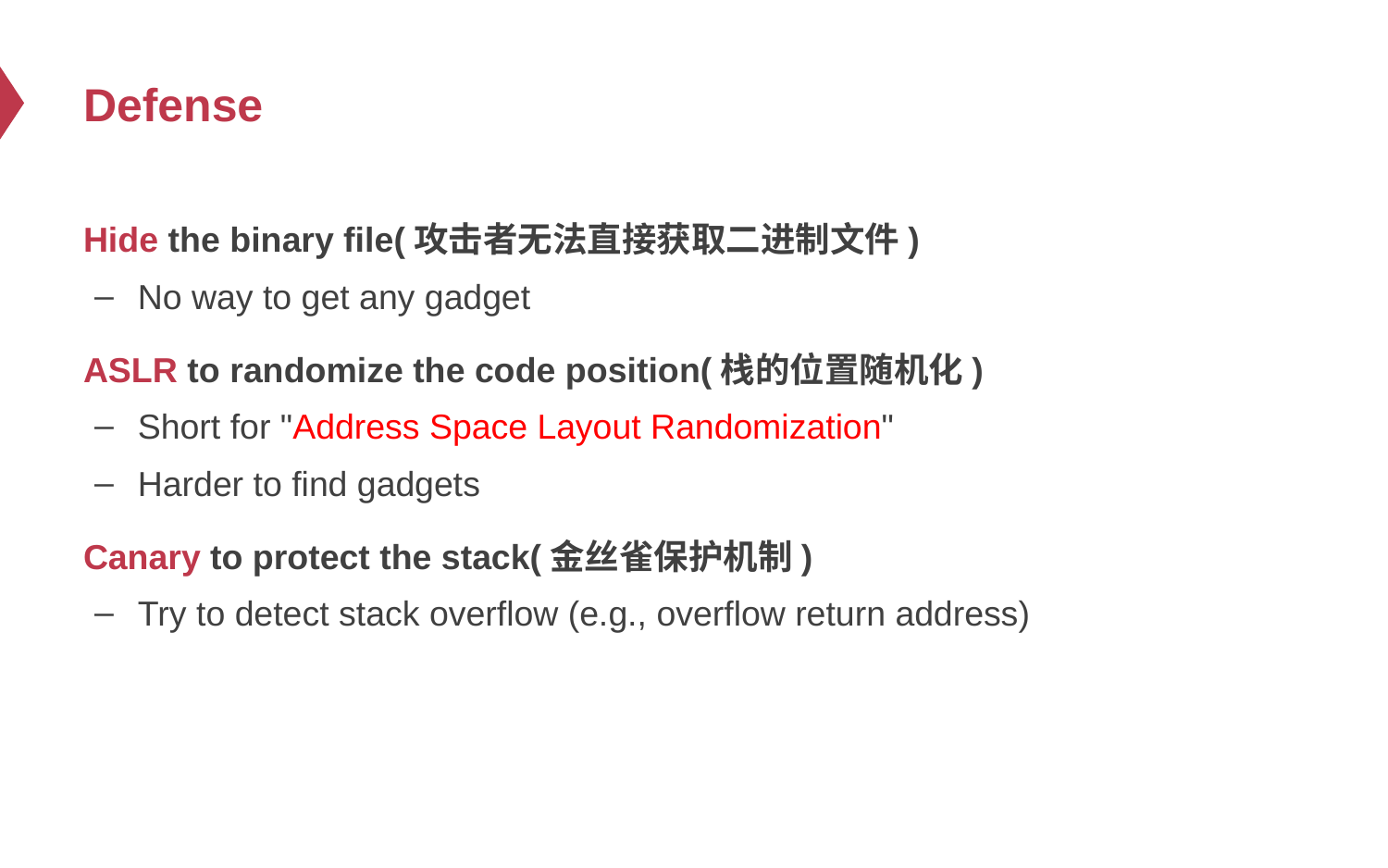

# Defense
Hide the binary file(攻击者无法直接获取二进制文件)
No way to get any gadget
ASLR to randomize the code position(栈的位置随机化)
Short for "Address Space Layout Randomization"
Harder to find gadgets
Canary to protect the stack(金丝雀保护机制)
Try to detect stack overflow (e.g., overflow return address)